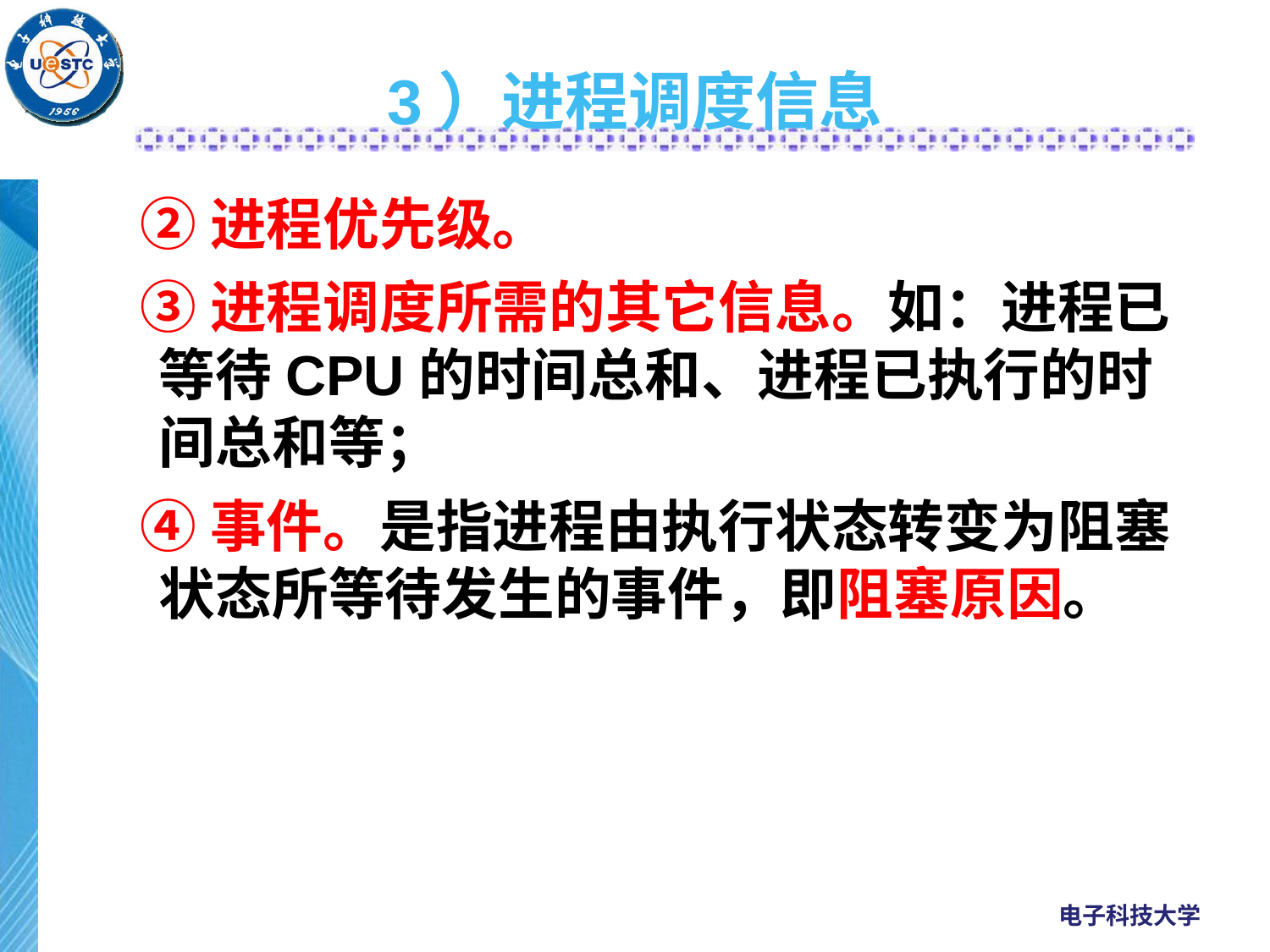

# 3）进程调度信息
②进程优先级。
③进程调度所需的其它信息。如：进程已等待CPU的时间总和、进程已执行的时间总和等；
④事件。是指进程由执行状态转变为阻塞状态所等待发生的事件，即阻塞原因。